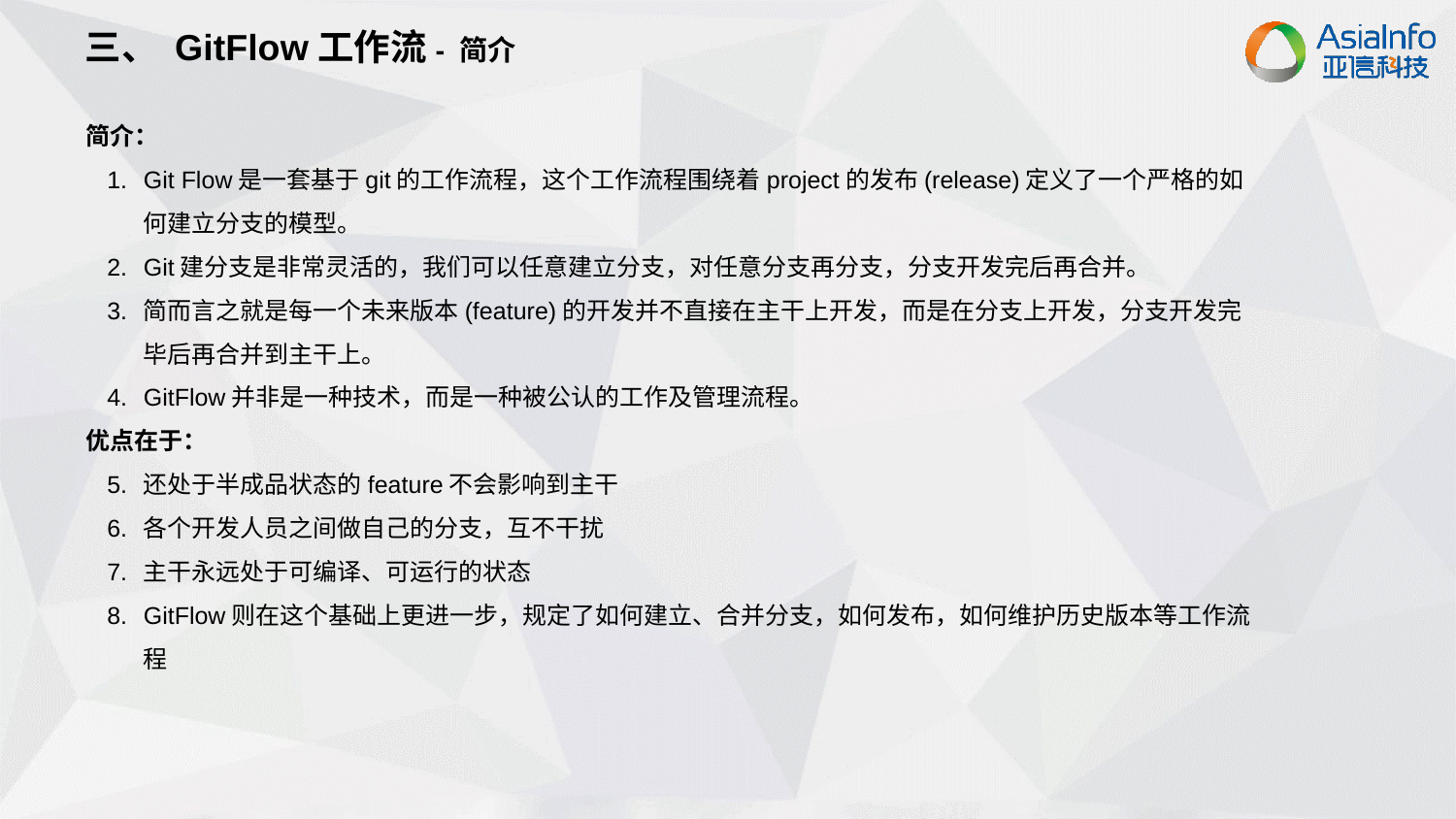

三、 GitFlow工作流- 简介
简介：
Git Flow是一套基于git的工作流程，这个工作流程围绕着project的发布(release)定义了一个严格的如何建立分支的模型。
Git建分支是非常灵活的，我们可以任意建立分支，对任意分支再分支，分支开发完后再合并。
简而言之就是每一个未来版本(feature)的开发并不直接在主干上开发，而是在分支上开发，分支开发完毕后再合并到主干上。
GitFlow并非是一种技术，而是一种被公认的工作及管理流程。
优点在于：
还处于半成品状态的feature不会影响到主干
各个开发人员之间做自己的分支，互不干扰
主干永远处于可编译、可运行的状态
GitFlow则在这个基础上更进一步，规定了如何建立、合并分支，如何发布，如何维护历史版本等工作流程